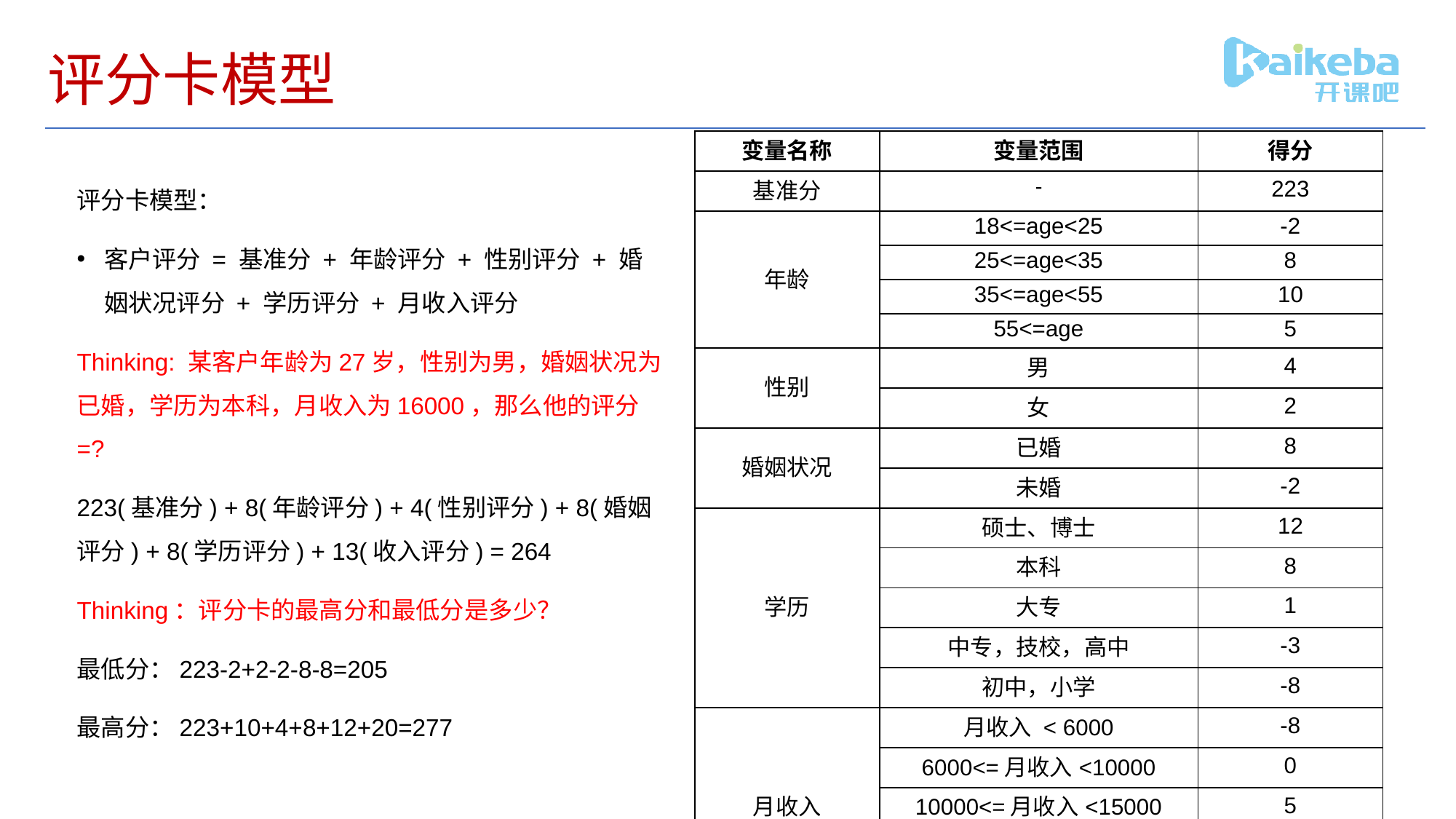

# 评分卡模型
| 变量名称 | 变量范围 | 得分 |
| --- | --- | --- |
| 基准分 | - | 223 |
| 年龄 | 18<=age<25 | -2 |
|  | 25<=age<35 | 8 |
|  | 35<=age<55 | 10 |
|  | 55<=age | 5 |
| 性别 | 男 | 4 |
|  | 女 | 2 |
| 婚姻状况 | 已婚 | 8 |
|  | 未婚 | -2 |
| 学历 | 硕士、博士 | 12 |
|  | 本科 | 8 |
|  | 大专 | 1 |
|  | 中专，技校，高中 | -3 |
|  | 初中，小学 | -8 |
| 月收入 | 月收入 < 6000 | -8 |
|  | 6000<=月收入<10000 | 0 |
|  | 10000<=月收入<15000 | 5 |
|  | 15000<=月收入<=30000 | 13 |
|  | 30000<=月收入 | 20 |
评分卡模型：
客户评分 = 基准分 + 年龄评分 + 性别评分 + 婚姻状况评分 + 学历评分 + 月收入评分
Thinking: 某客户年龄为27岁，性别为男，婚姻状况为已婚，学历为本科，月收入为16000，那么他的评分=?
223(基准分) + 8(年龄评分) + 4(性别评分) + 8(婚姻评分) + 8(学历评分) + 13(收入评分) = 264
Thinking：评分卡的最高分和最低分是多少？
最低分：223-2+2-2-8-8=205
最高分：223+10+4+8+12+20=277